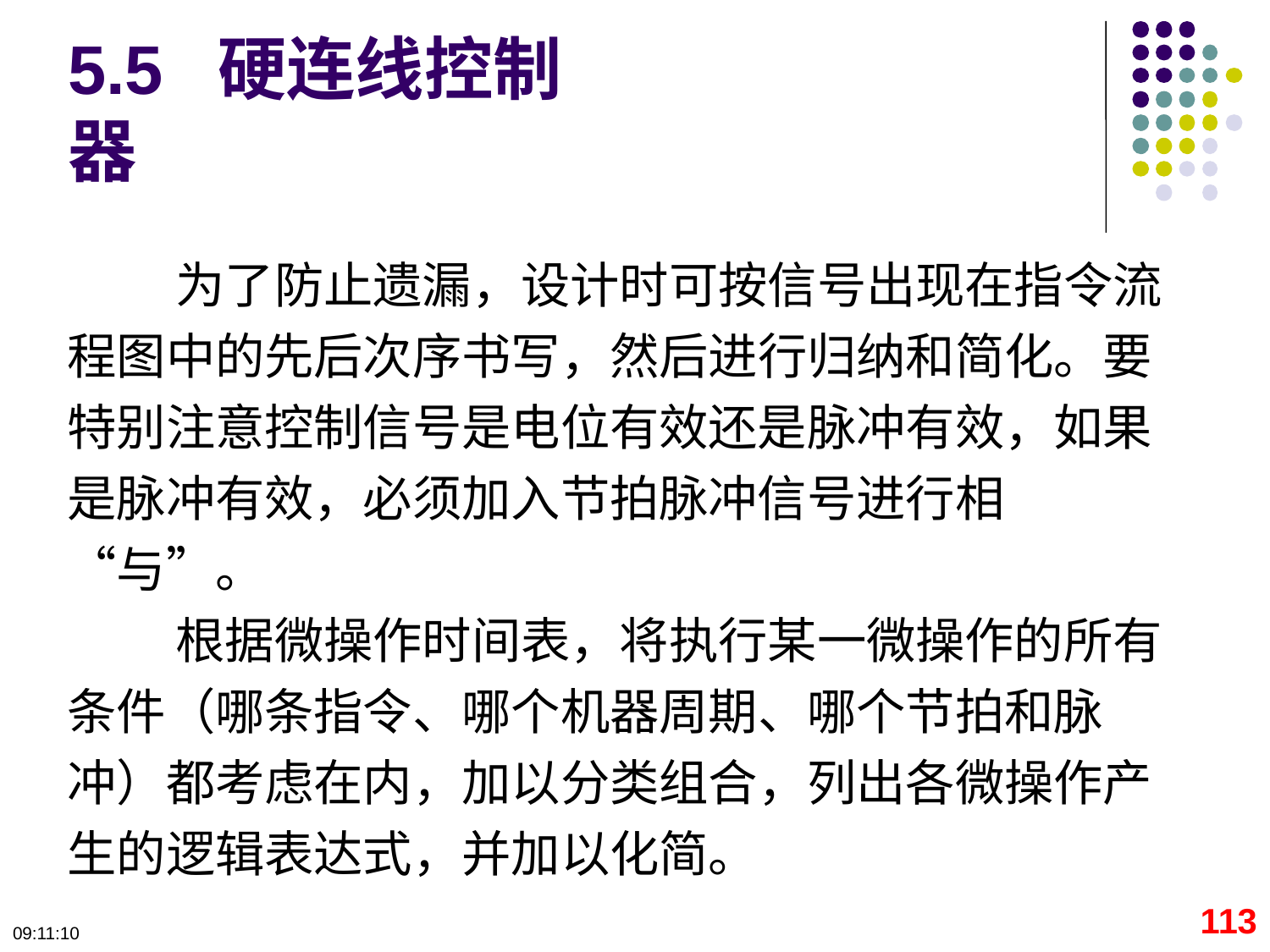

# 5.5  硬连线控制器
   为了防止遗漏，设计时可按信号出现在指令流程图中的先后次序书写，然后进行归纳和简化。要特别注意控制信号是电位有效还是脉冲有效，如果是脉冲有效，必须加入节拍脉冲信号进行相“与”。
   根据微操作时间表，将执行某一微操作的所有条件（哪条指令、哪个机器周期、哪个节拍和脉冲）都考虑在内，加以分类组合，列出各微操作产生的逻辑表达式，并加以化简。
113
09:11:10